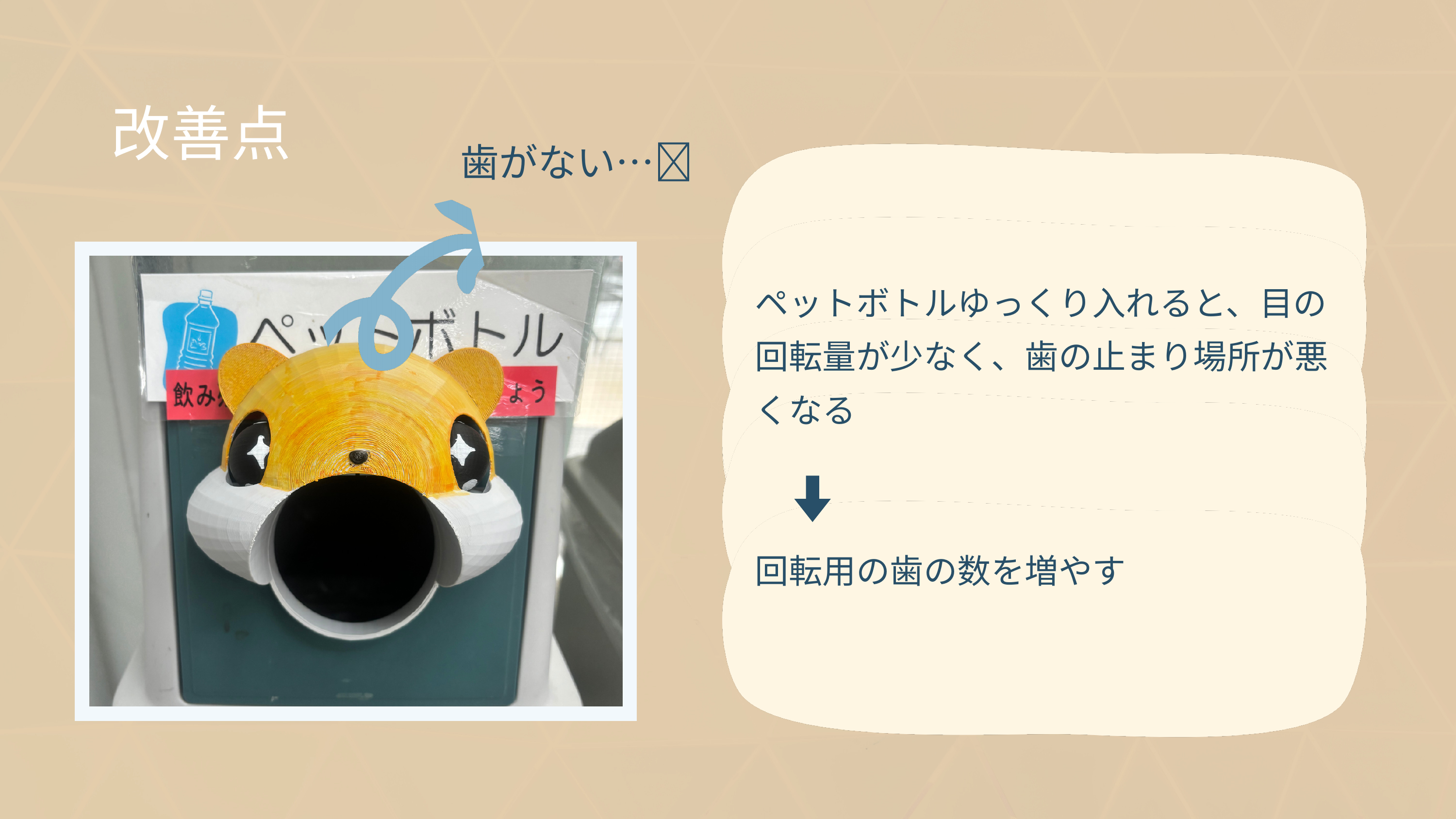

改善点
歯がない…🥺

ペットボトルゆっくり入れると、目の回転量が少なく、歯の止まり場所が悪くなる

回転用の歯の数を増やす